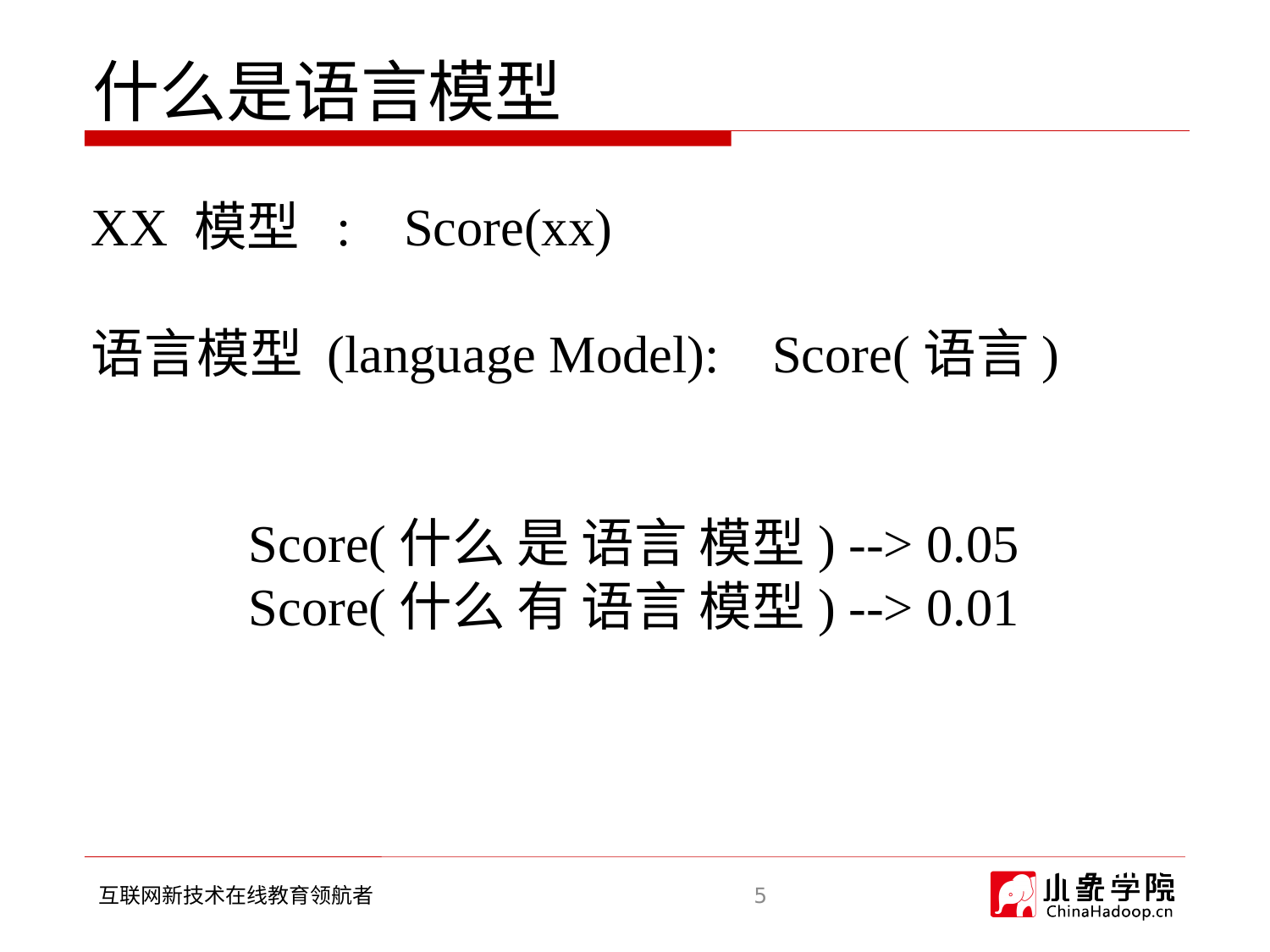

# 什么是语言模型
XX 模型  :    Score(xx)

语言模型 (language Model):    Score(语言)

Score(什么 是 语言 模型) --> 0.05
Score(什么 有 语言 模型) --> 0.01
5